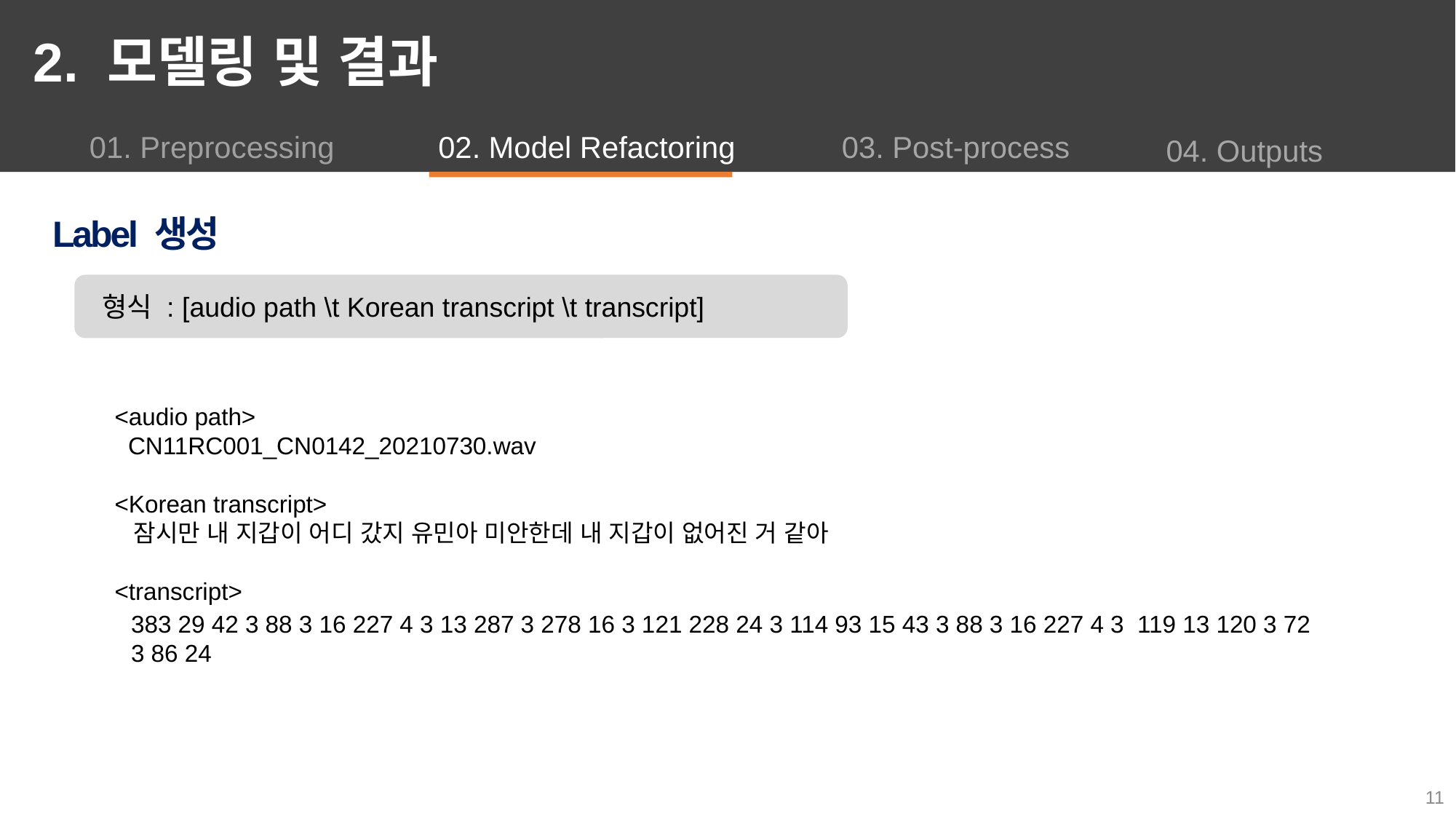

2. 모델링 및 결과
01. Preprocessing
02. Model Refactoring
03. Post-process
04. Outputs

Label 생성

      형식 : [audio path \t Korean transcript \t transcript]

<audio path>
  CN11RC001_CN0142_20210730.wav

<Korean transcript>
  잠시만 내 지갑이 어디 갔지 유민아 미안한데 내 지갑이 없어진 거 같아

<transcript>

383 29 42 3 88 3 16 227 4 3 13 287 3 278 16 3 121 228 24 3 114 93 15 43 3 88 3 16 227 4 3  119 13 120 3 72 3 86 24
11